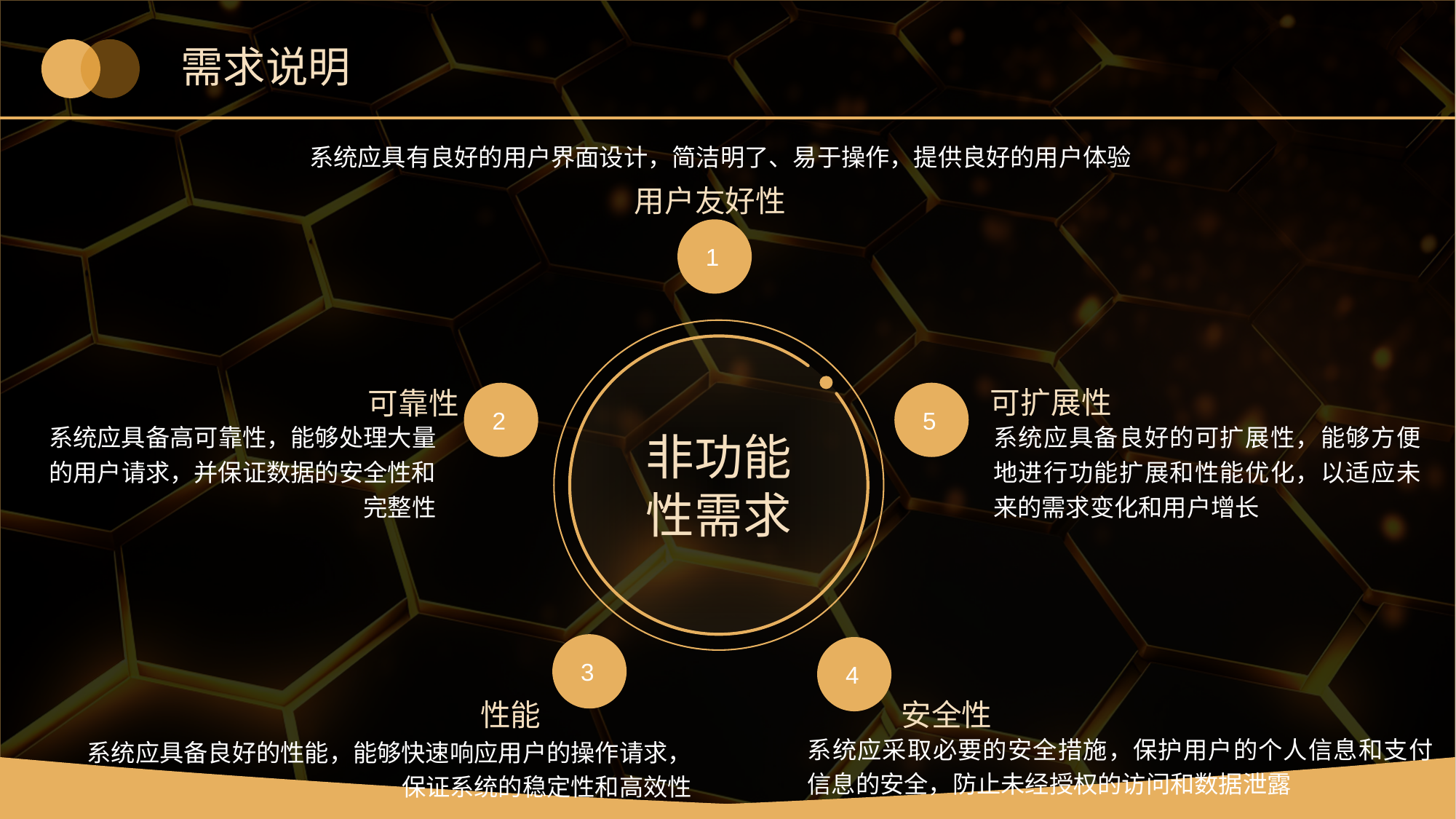

# 需求说明
系统应具有良好的用户界面设计，简洁明了、易于操作，提供良好的用户体验
用户友好性
 1

非功能性需求
 2
可靠性
系统应具备高可靠性，能够处理大量的用户请求，并保证数据的安全性和完整性
 5
可扩展性
系统应具备良好的可扩展性，能够方便地进行功能扩展和性能优化，以适应未来的需求变化和用户增长
 3
性能
系统应具备良好的性能，能够快速响应用户的操作请求，保证系统的稳定性和高效性
 4
安全性
系统应采取必要的安全措施，保护用户的个人信息和支付信息的安全，防止未经授权的访问和数据泄露